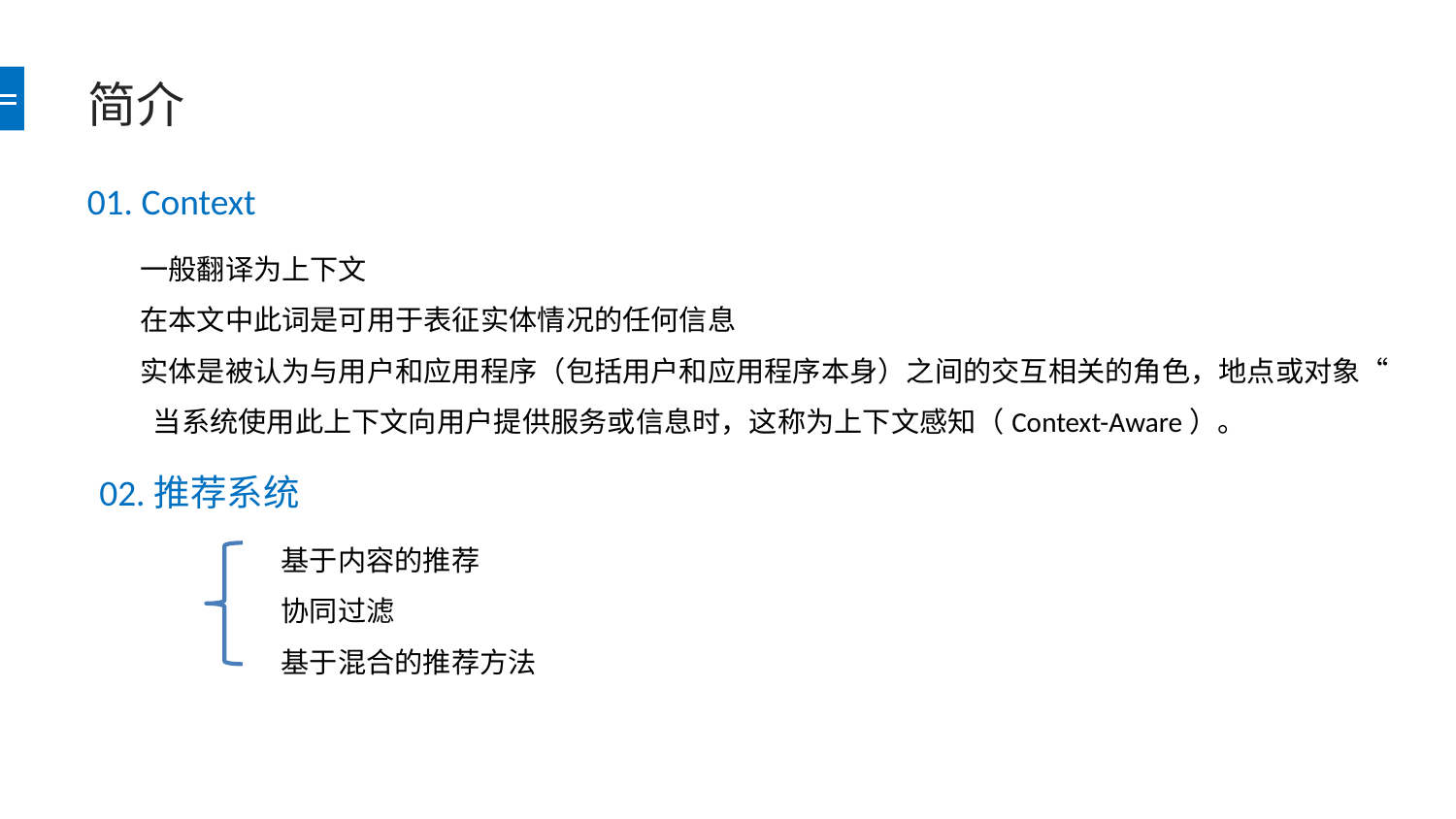

# 简介
01. Context
一般翻译为上下文
在本文中此词是可用于表征实体情况的任何信息
实体是被认为与用户和应用程序（包括用户和应用程序本身）之间的交互相关的角色，地点或对象“
 当系统使用此上下文向用户提供服务或信息时，这称为上下文感知（Context-Aware）。
02.推荐系统
	基于内容的推荐
	协同过滤
	基于混合的推荐方法